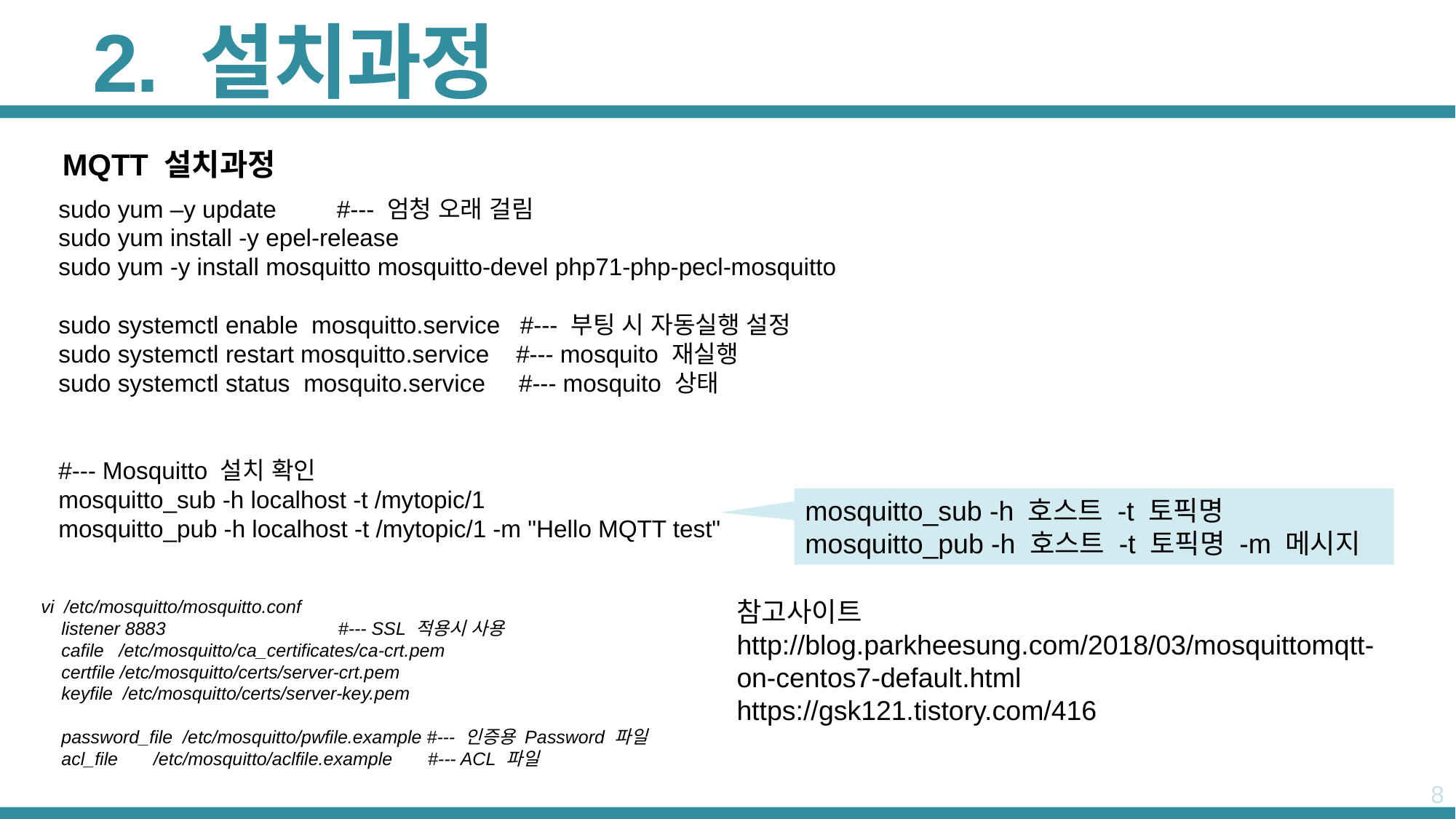

# 2. 설치과정
MQTT 설치과정
sudo yum –y update         #--- 엄청 오래 걸림
sudo yum install -y epel-release
sudo yum -y install mosquitto mosquitto-devel php71-php-pecl-mosquitto

sudo systemctl enable  mosquitto.service   #--- 부팅 시 자동실행 설정
sudo systemctl restart mosquitto.service    #--- mosquito 재실행
sudo systemctl status  mosquito.service     #--- mosquito 상태

#--- Mosquitto 설치 확인
mosquitto_sub -h localhost -t /mytopic/1
mosquitto_pub -h localhost -t /mytopic/1 -m "Hello MQTT test"

mosquitto_sub -h 호스트 -t 토픽명
mosquitto_pub -h 호스트 -t 토픽명 -m 메시지
vi  /etc/mosquitto/mosquitto.conf
    listener 8883                                  #--- SSL 적용시 사용
    cafile   /etc/mosquitto/ca_certificates/ca-crt.pem
    certfile /etc/mosquitto/certs/server-crt.pem
    keyfile  /etc/mosquitto/certs/server-key.pem

    password_file  /etc/mosquitto/pwfile.example #--- 인증용 Password 파일
    acl_file       /etc/mosquitto/aclfile.example       #--- ACL 파일
참고사이트
http://blog.parkheesung.com/2018/03/mosquittomqtt-on-centos7-default.html
https://gsk121.tistory.com/416
8